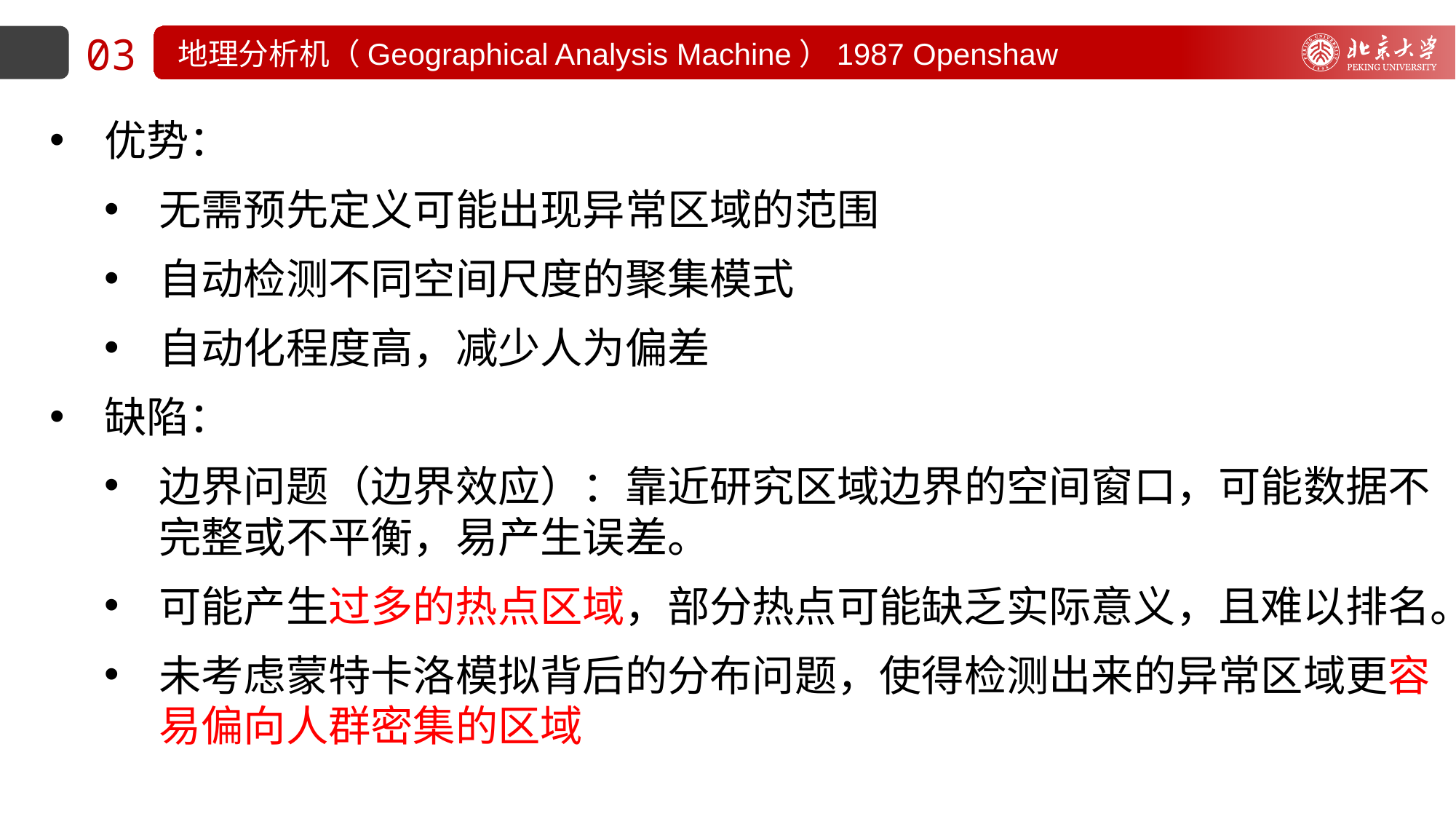

03

地理分析机（Geographical Analysis Machine）1987 Openshaw

优势：
无需预先定义可能出现异常区域的范围
自动检测不同空间尺度的聚集模式
自动化程度高，减少人为偏差
缺陷：
边界问题（边界效应）：靠近研究区域边界的空间窗口，可能数据不完整或不平衡，易产生误差。
可能产生过多的热点区域，部分热点可能缺乏实际意义，且难以排名。
未考虑蒙特卡洛模拟背后的分布问题，使得检测出来的异常区域更容易偏向人群密集的区域